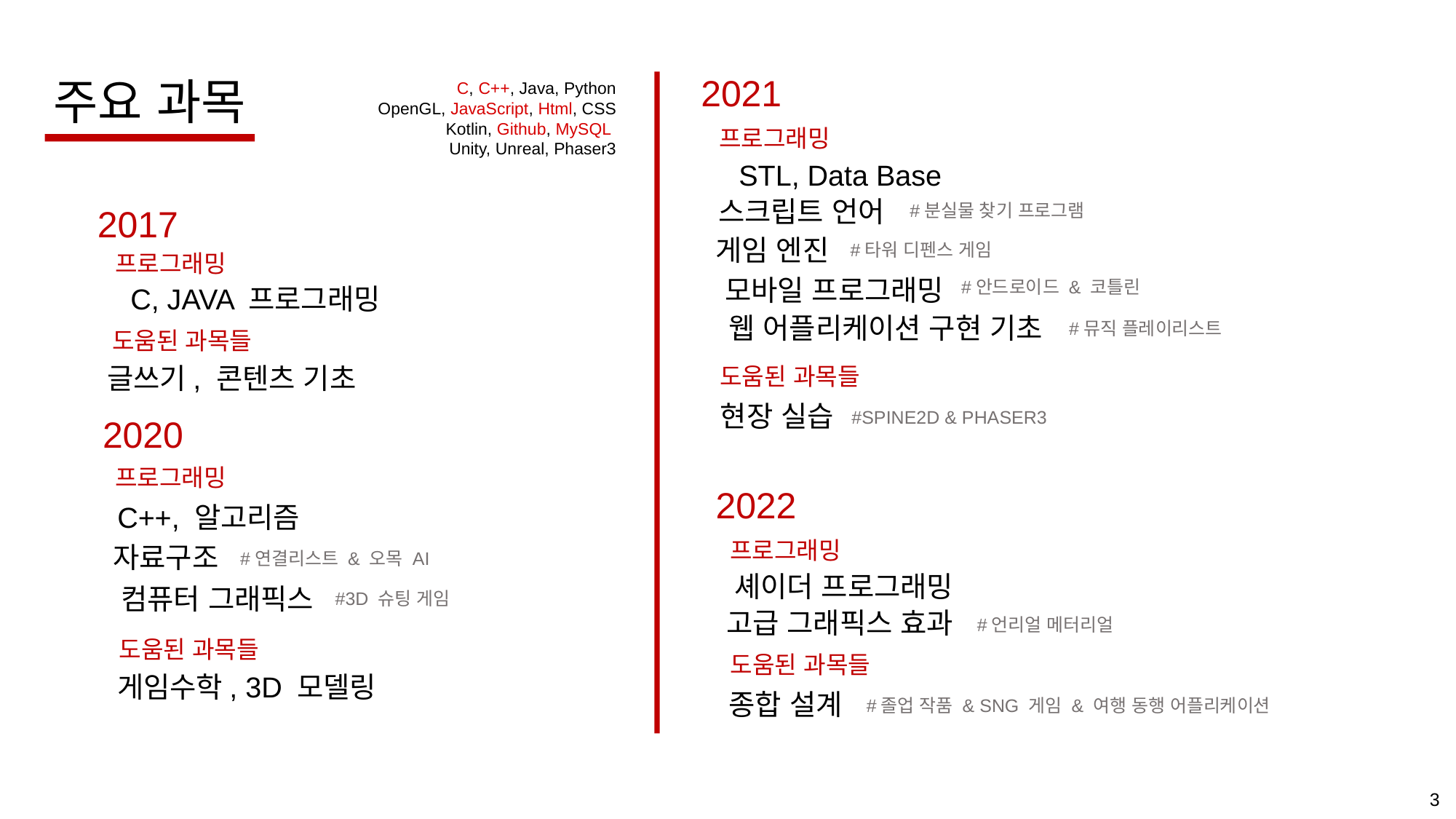

2021
주요 과목

C, C++, Java, Python
OpenGL, JavaScript, Html, CSS
Kotlin, Github, MySQL
Unity, Unreal, Phaser3
프로그래밍

STL, Data Base
스크립트 언어
#분실물 찾기 프로그램
2017
게임 엔진
#타워 디펜스 게임
프로그래밍
모바일 프로그래밍
#안드로이드 & 코틀린
C, JAVA 프로그래밍
웹 어플리케이션 구현 기초
#뮤직 플레이리스트
도움된 과목들
글쓰기, 콘텐츠 기초
도움된 과목들
현장 실습
#SPINE2D & PHASER3
2020
프로그래밍
2022
C++, 알고리즘
프로그래밍
자료구조
#연결리스트 & 오목 AI
셰이더 프로그래밍
컴퓨터 그래픽스
#3D 슈팅 게임
고급 그래픽스 효과
#언리얼 메터리얼
도움된 과목들
도움된 과목들
게임수학, 3D 모델링
종합 설계
#졸업 작품 & SNG 게임 & 여행 동행 어플리케이션
3